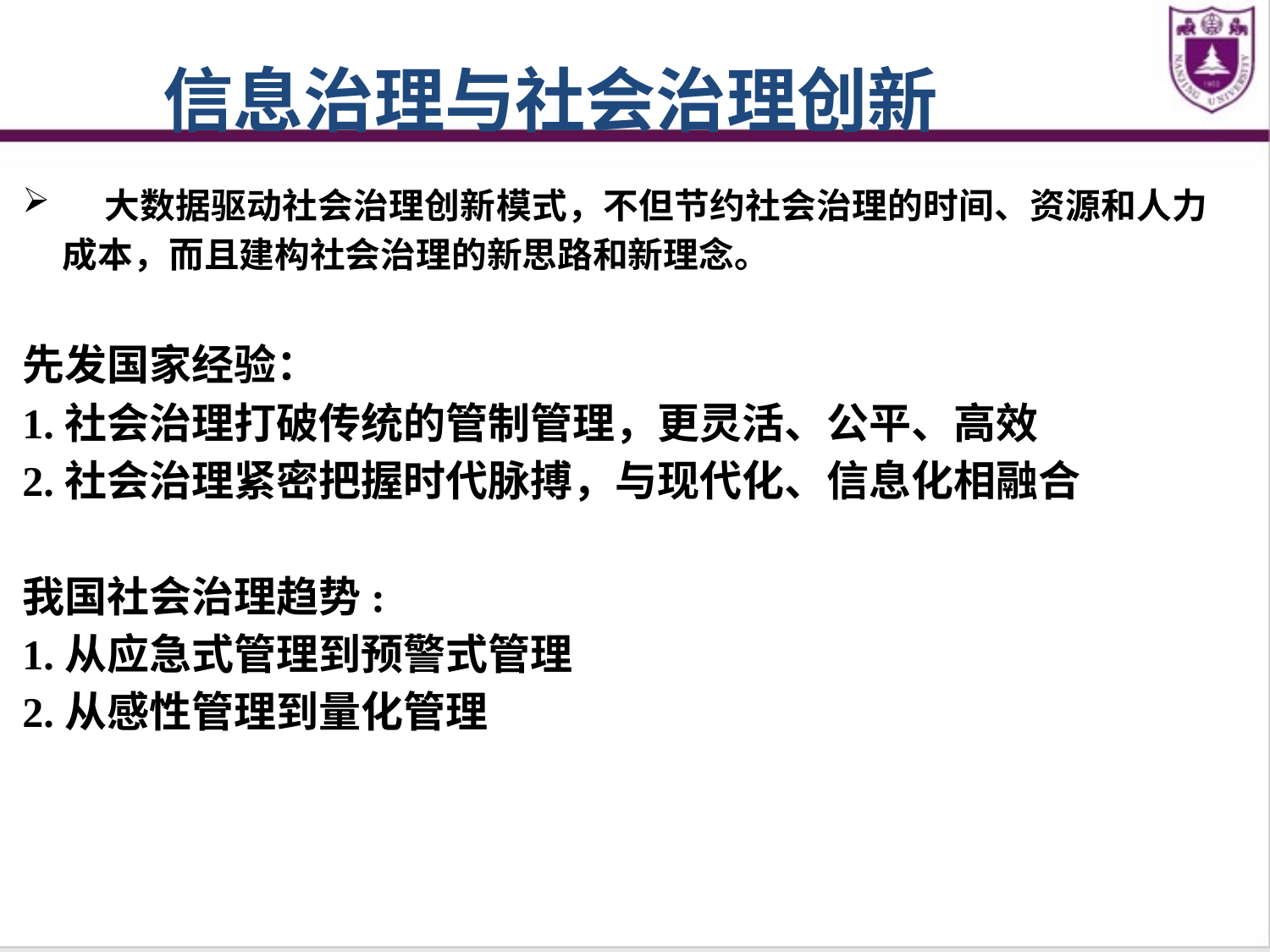

信息治理与社会治理创新
    大数据驱动社会治理创新模式，不但节约社会治理的时间、资源和人力成本，而且建构社会治理的新思路和新理念。

先发国家经验：
1.社会治理打破传统的管制管理，更灵活、公平、高效
2.社会治理紧密把握时代脉搏，与现代化、信息化相融合

我国社会治理趋势:
1.从应急式管理到预警式管理
2.从感性管理到量化管理